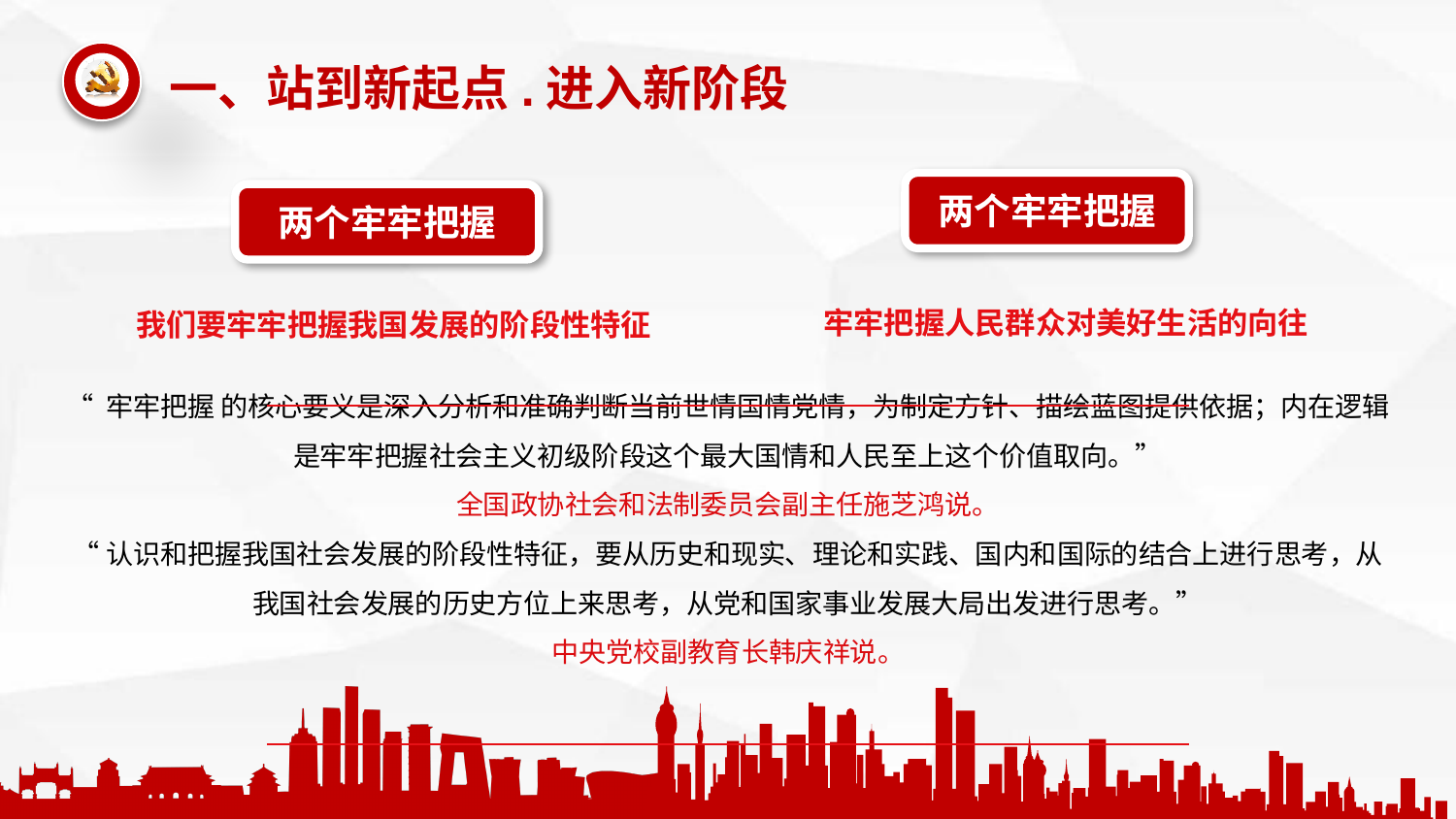

两个牢牢把握
两个牢牢把握
牢牢把握人民群众对美好生活的向往
我们要牢牢把握我国发展的阶段性特征
“ 牢牢把握 的核心要义是深入分析和准确判断当前世情国情党情，为制定方针、描绘蓝图提供依据；内在逻辑是牢牢把握社会主义初级阶段这个最大国情和人民至上这个价值取向。”
全国政协社会和法制委员会副主任施芝鸿说。
“认识和把握我国社会发展的阶段性特征，要从历史和现实、理论和实践、国内和国际的结合上进行思考，从我国社会发展的历史方位上来思考，从党和国家事业发展大局出发进行思考。”
中央党校副教育长韩庆祥说。